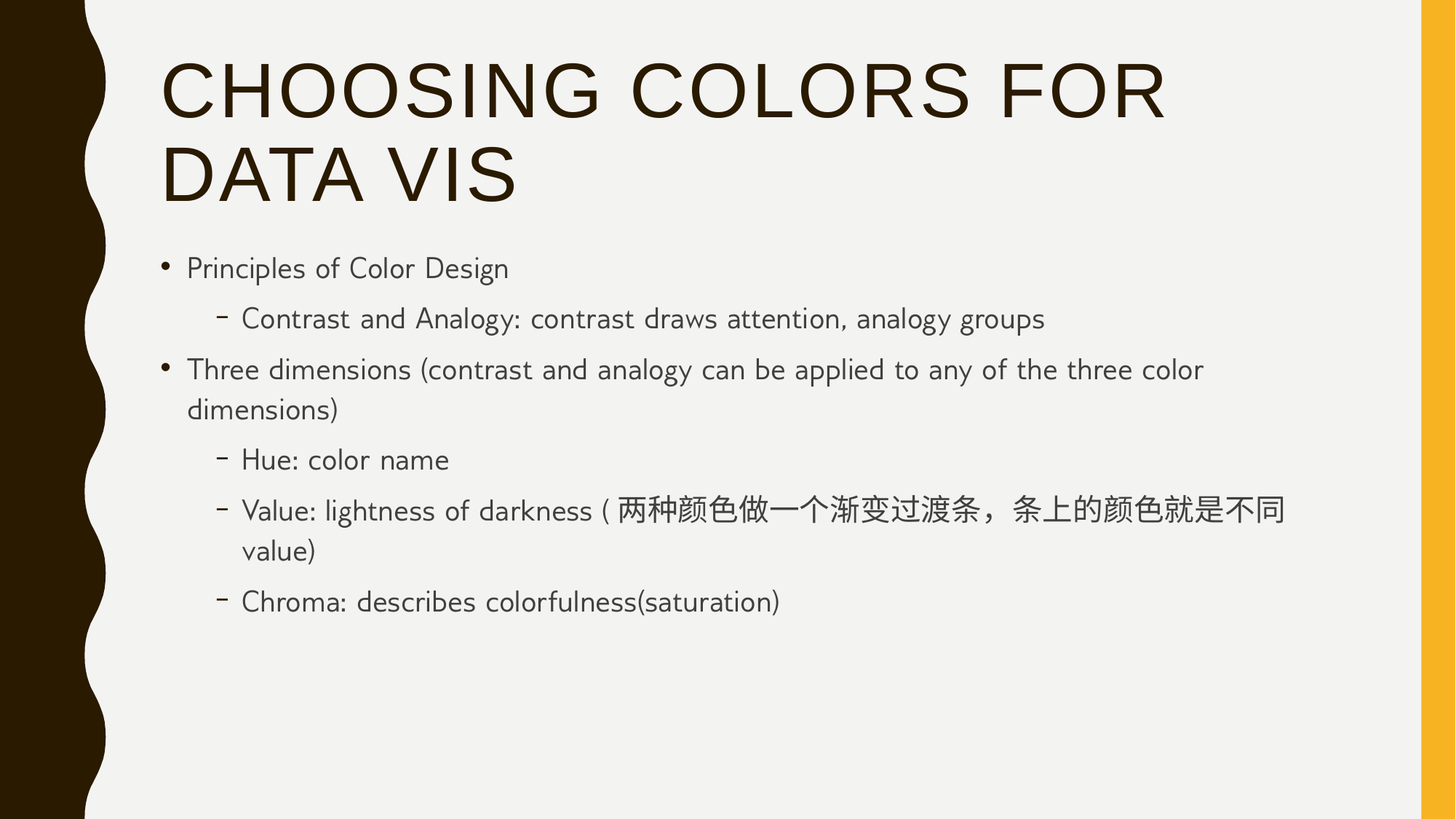

# Choosing colors for data Vis
Principles of Color Design
Contrast and Analogy: contrast draws attention, analogy groups
Three dimensions (contrast and analogy can be applied to any of the three color dimensions)
Hue: color name
Value: lightness of darkness (两种颜色做一个渐变过渡条，条上的颜色就是不同value)
Chroma: describes colorfulness(saturation)